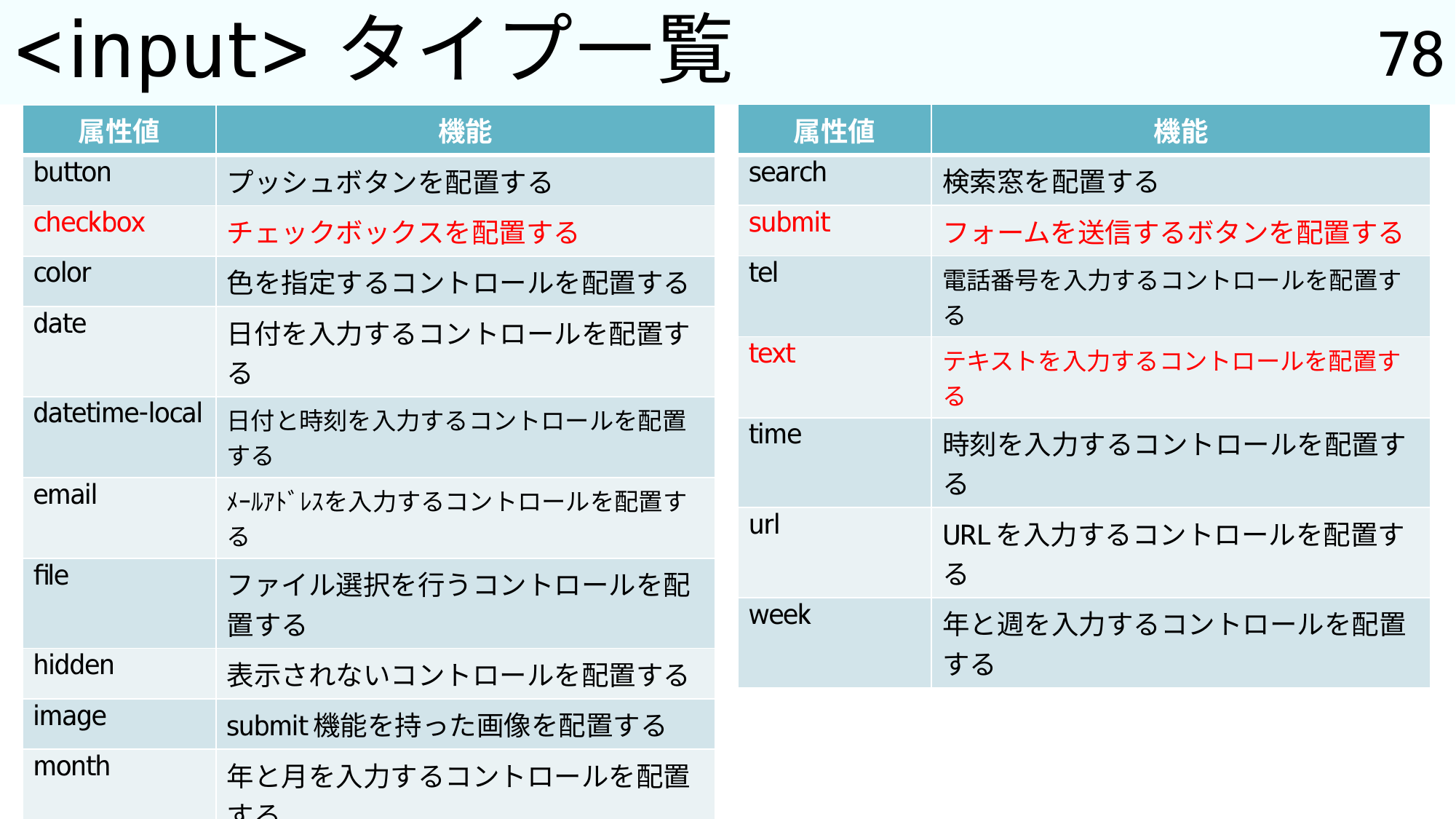

78
# <input>タイプ一覧
| 属性値 | 機能 |
| --- | --- |
| search | 検索窓を配置する |
| submit | フォームを送信するボタンを配置する |
| tel | 電話番号を入力するコントロールを配置する |
| text | テキストを入力するコントロールを配置する |
| time | 時刻を入力するコントロールを配置する |
| url | URLを入力するコントロールを配置する |
| week | 年と週を入力するコントロールを配置する |
| 属性値 | 機能 |
| --- | --- |
| button | プッシュボタンを配置する |
| checkbox | チェックボックスを配置する |
| color | 色を指定するコントロールを配置する |
| date | 日付を入力するコントロールを配置する |
| datetime-local | 日付と時刻を入力するコントロールを配置する |
| email | ﾒｰﾙｱﾄﾞﾚｽを入力するコントロールを配置する |
| file | ファイル選択を行うコントロールを配置する |
| hidden | 表示されないコントロールを配置する |
| image | submit機能を持った画像を配置する |
| month | 年と月を入力するコントロールを配置する |
| number | 数値を入力するコントロールを配置する |
| password | 入力値を隠すtextを配置する |
| radio | ラジオボタンを配置する |
| range | スライドバーを配置する |
| reset | フォームの状態をリセットするボタンを配置する |